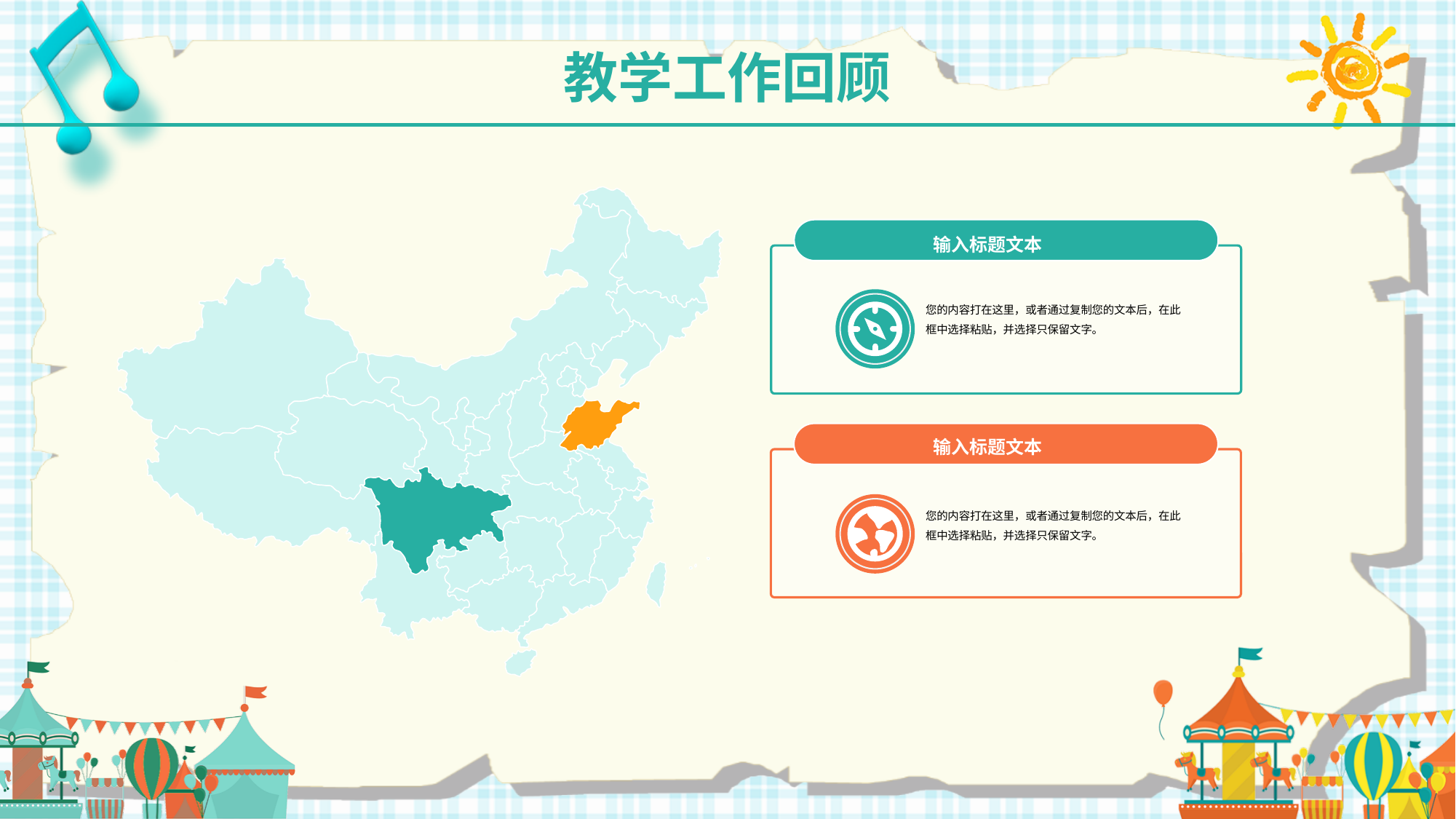

输入标题文本

您的内容打在这里，或者通过复制您的文本后，在此框中选择粘贴，并选择只保留文字。

输入标题文本

您的内容打在这里，或者通过复制您的文本后，在此框中选择粘贴，并选择只保留文字。